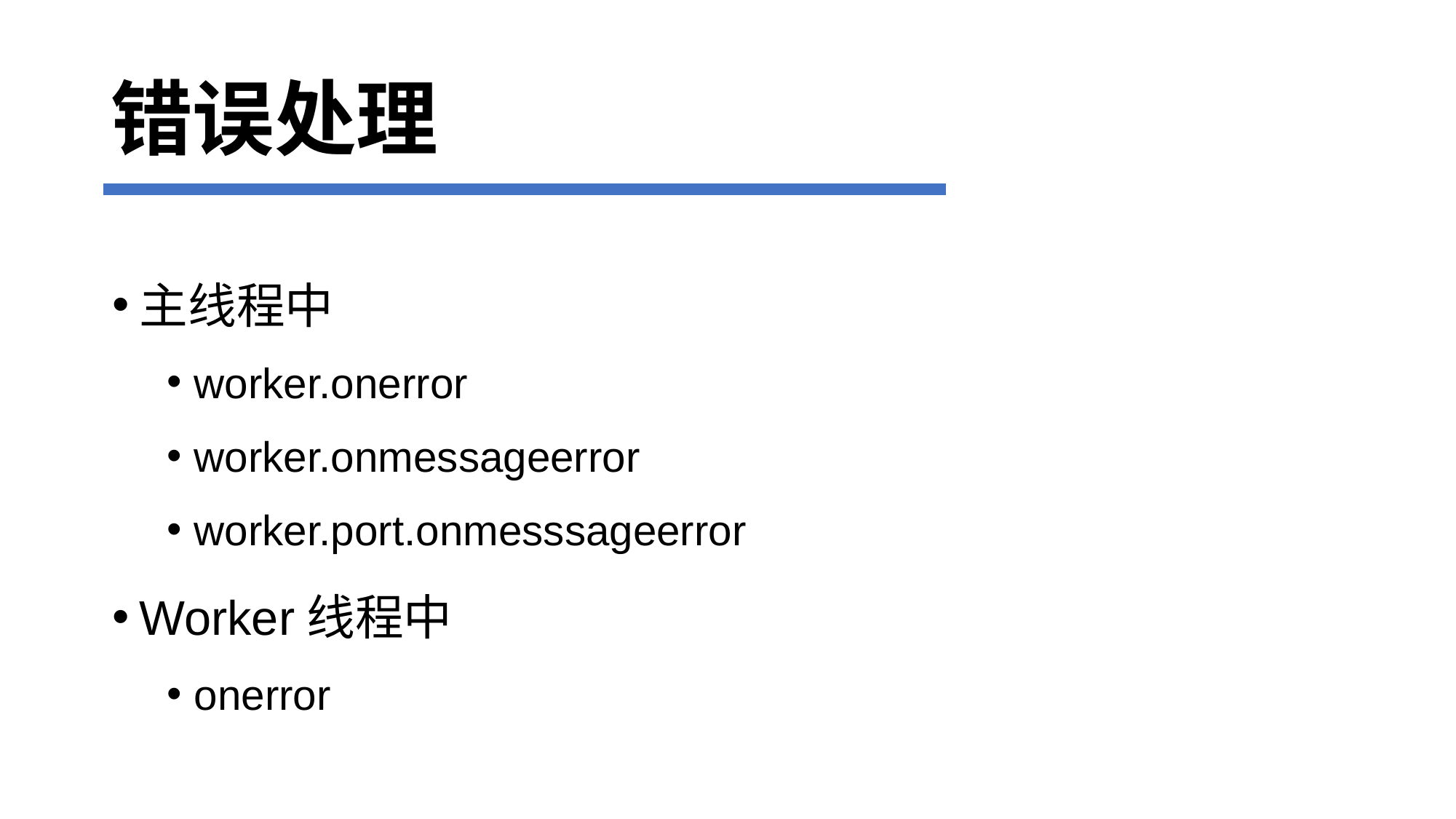

# 错误处理
主线程中
worker.onerror
worker.onmessageerror
worker.port.onmesssageerror
Worker线程中
onerror